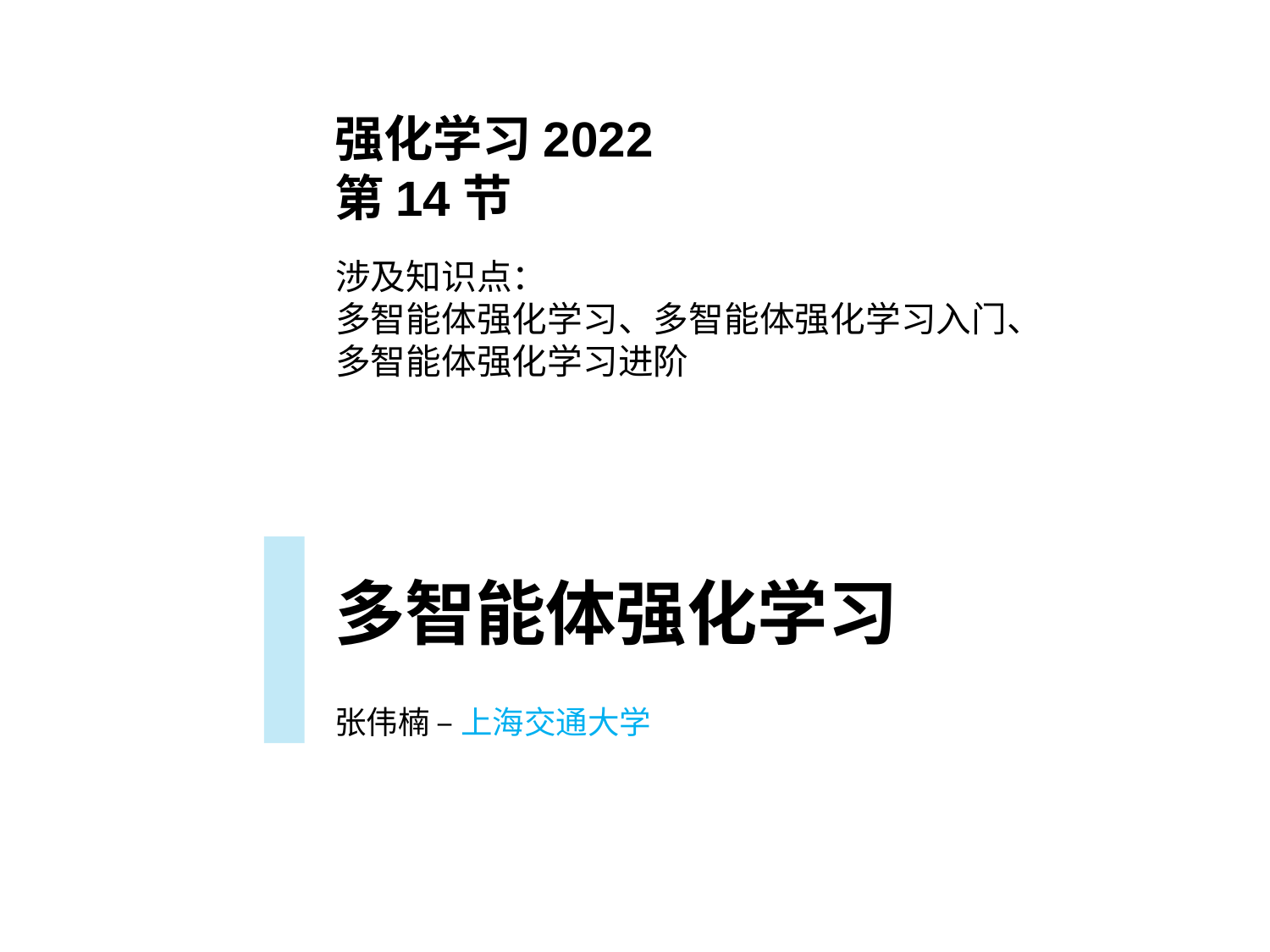

强化学习2022
第14节

涉及知识点：
多智能体强化学习、多智能体强化学习入门、多智能体强化学习进阶
多智能体强化学习
张伟楠 – 上海交通大学